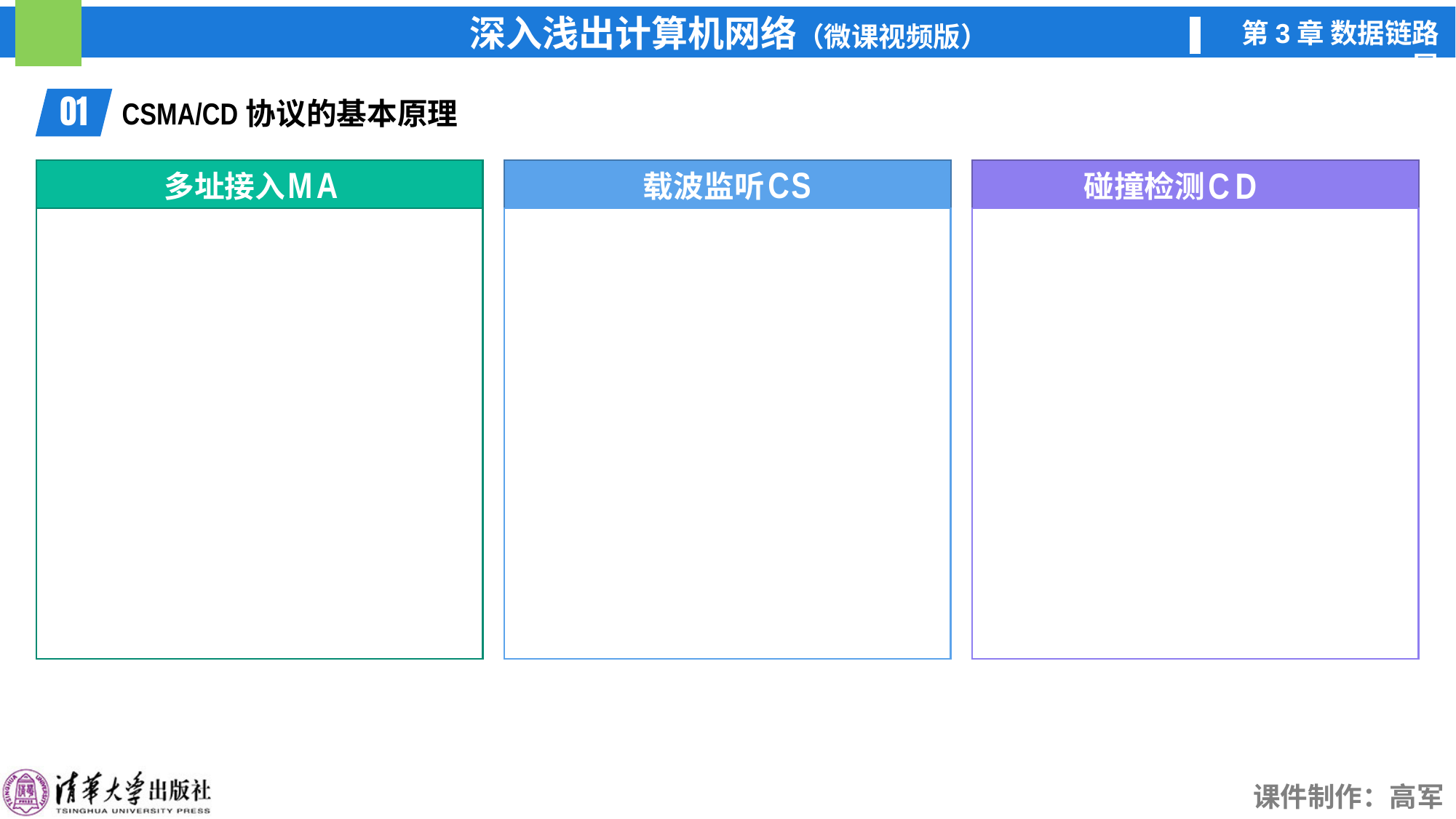

01
CSMA/CD协议的基本原理
M
A
C
S
C
D

多址接入
载波监听
碰撞检测